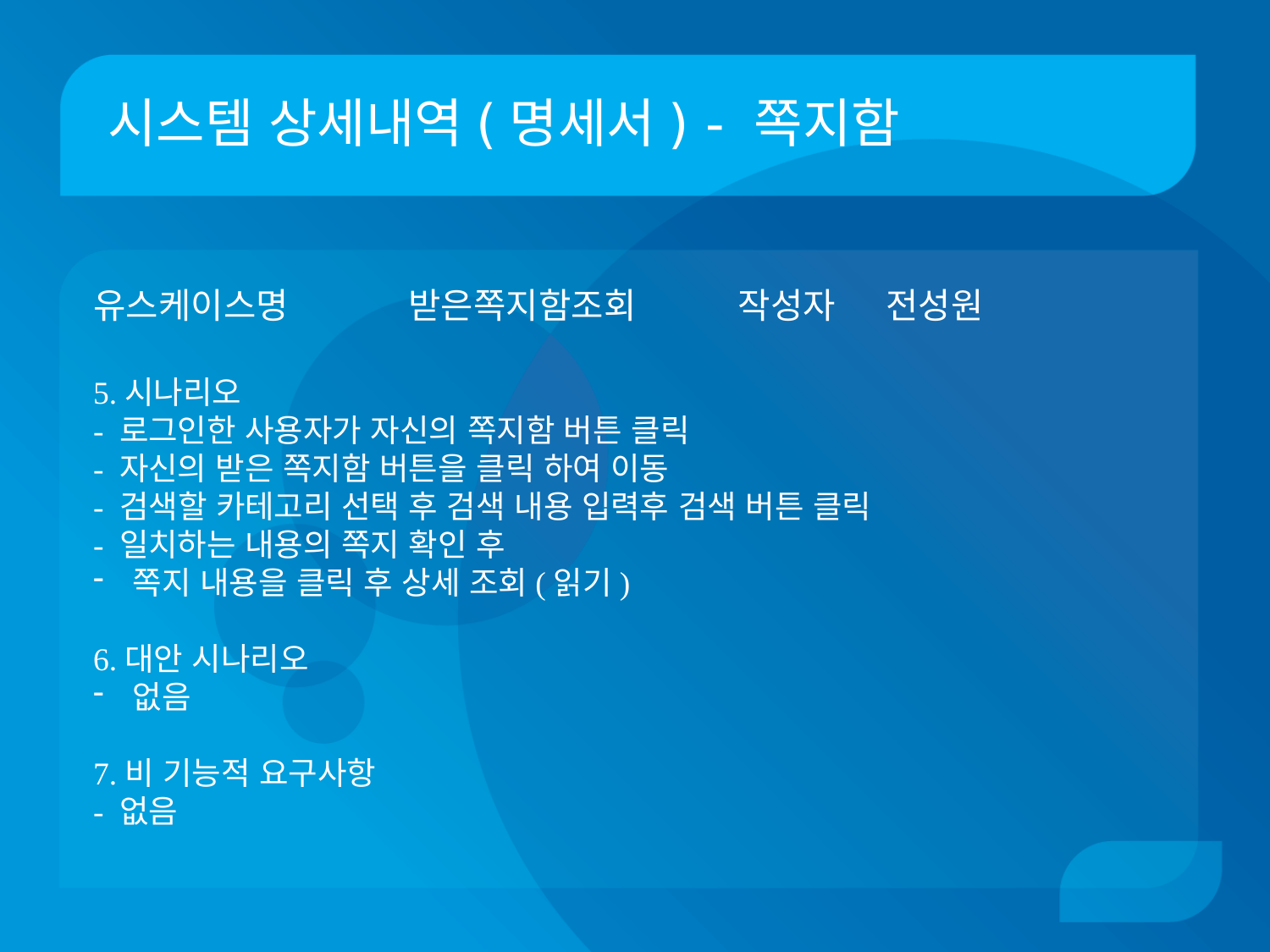

# 시스템 상세내역(명세서) - 쪽지함
유스케이스명            받은쪽지함조회     	 작성자     전성원
5.시나리오
- 로그인한 사용자가 자신의 쪽지함 버튼 클릭
- 자신의 받은 쪽지함 버튼을 클릭 하여 이동
- 검색할 카테고리 선택 후 검색 내용 입력후 검색 버튼 클릭
- 일치하는 내용의 쪽지 확인 후
쪽지 내용을 클릭 후 상세 조회(읽기)

6.대안 시나리오
없음

7.비 기능적 요구사항
- 없음